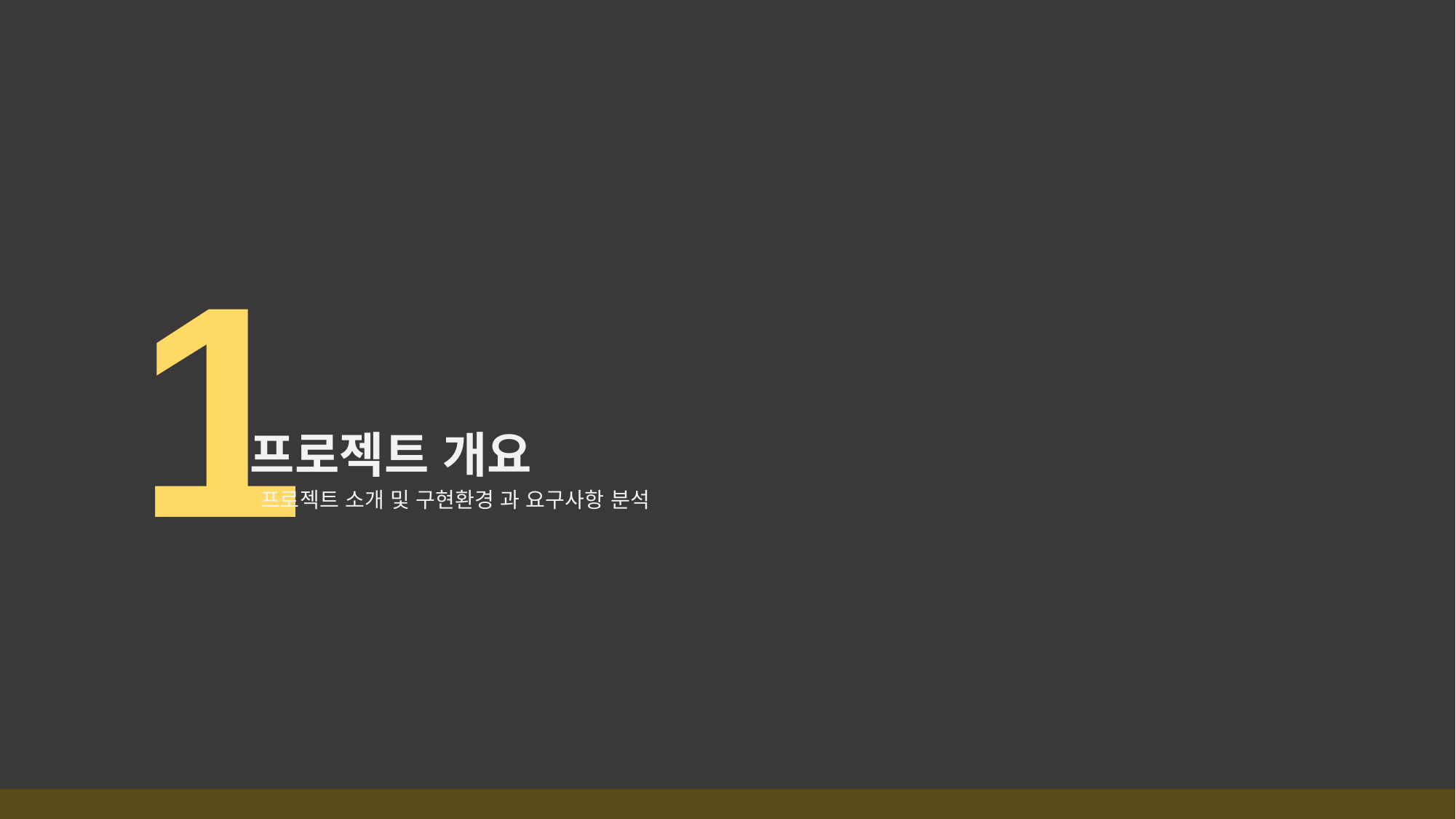

1
프로젝트 개요
프로젝트 소개 및 구현환경 과 요구사항 분석